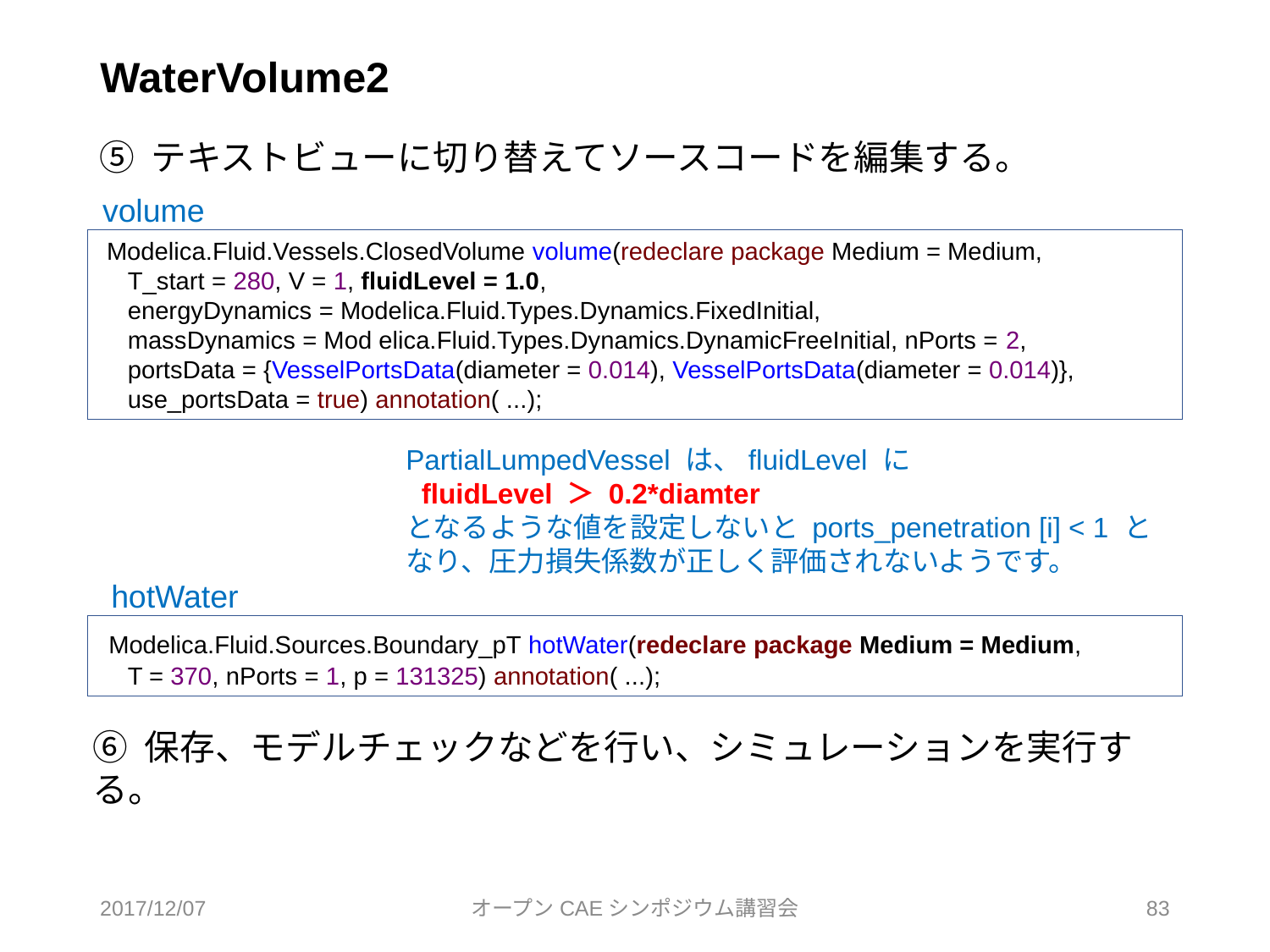

# WaterVolume2
⑤ テキストビューに切り替えてソースコードを編集する。
volume
 Modelica.Fluid.Vessels.ClosedVolume volume(redeclare package Medium = Medium,
    T_start = 280, V = 1, fluidLevel = 1.0,
    energyDynamics = Modelica.Fluid.Types.Dynamics.FixedInitial,
    massDynamics = Mod elica.Fluid.Types.Dynamics.DynamicFreeInitial, nPorts = 2,
    portsData = {VesselPortsData(diameter = 0.014), VesselPortsData(diameter = 0.014)},
    use_portsData = true) annotation( ...);
PartialLumpedVessel は、fluidLevel に
  fluidLevel ＞ 0.2*diamter
となるような値を設定しないと ports_penetration [i] < 1 となり、圧力損失係数が正しく評価されないようです。
hotWater
 Modelica.Fluid.Sources.Boundary_pT hotWater(redeclare package Medium = Medium,
    T = 370, nPorts = 1, p = 131325) annotation( ...);
⑥ 保存、モデルチェックなどを行い、シミュレーションを実行する。
2017/12/07
オープンCAEシンポジウム講習会
83